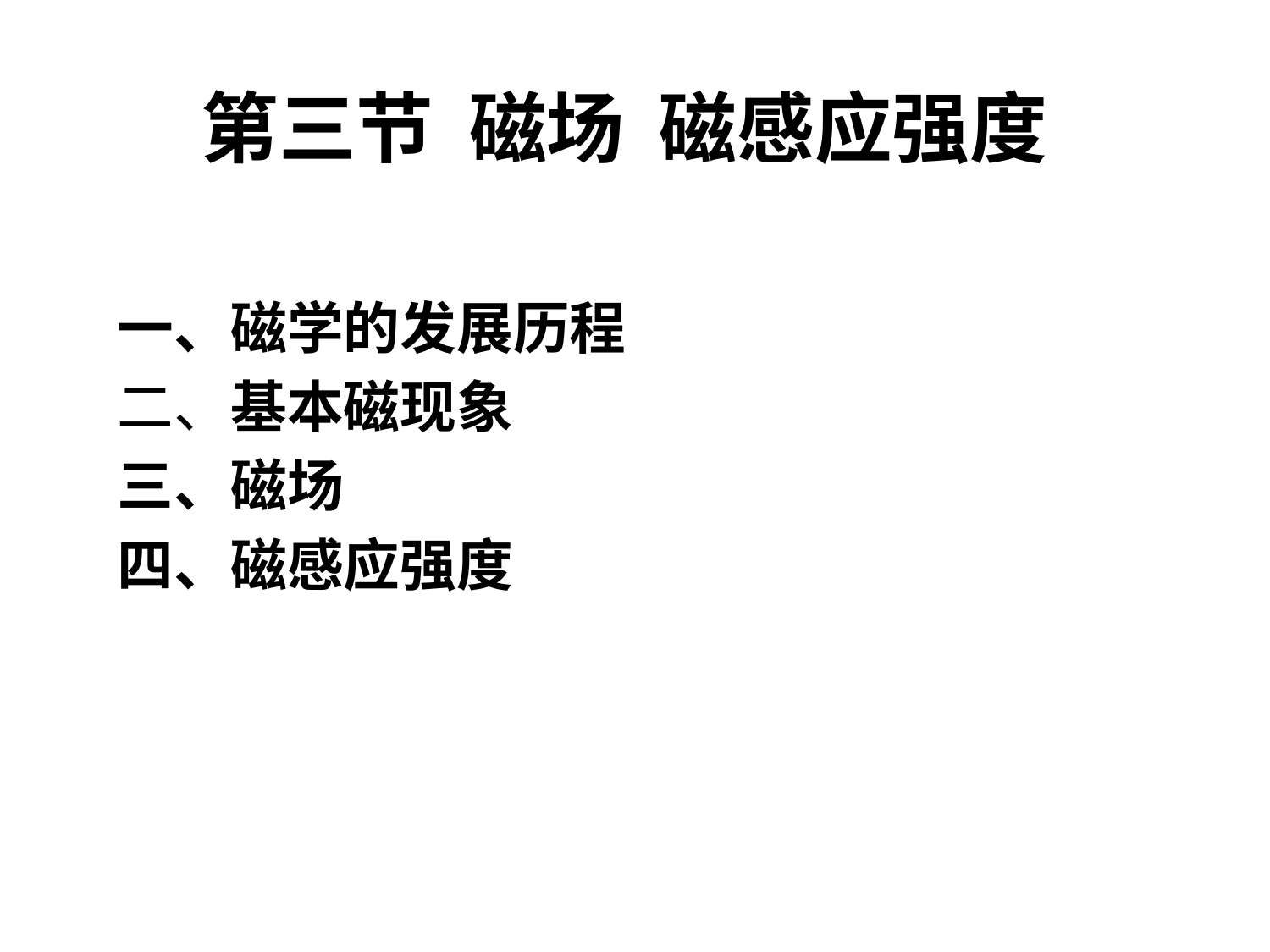

# 第三节  磁场  磁感应强度
一、磁学的发展历程
二、基本磁现象
三、磁场
四、磁感应强度